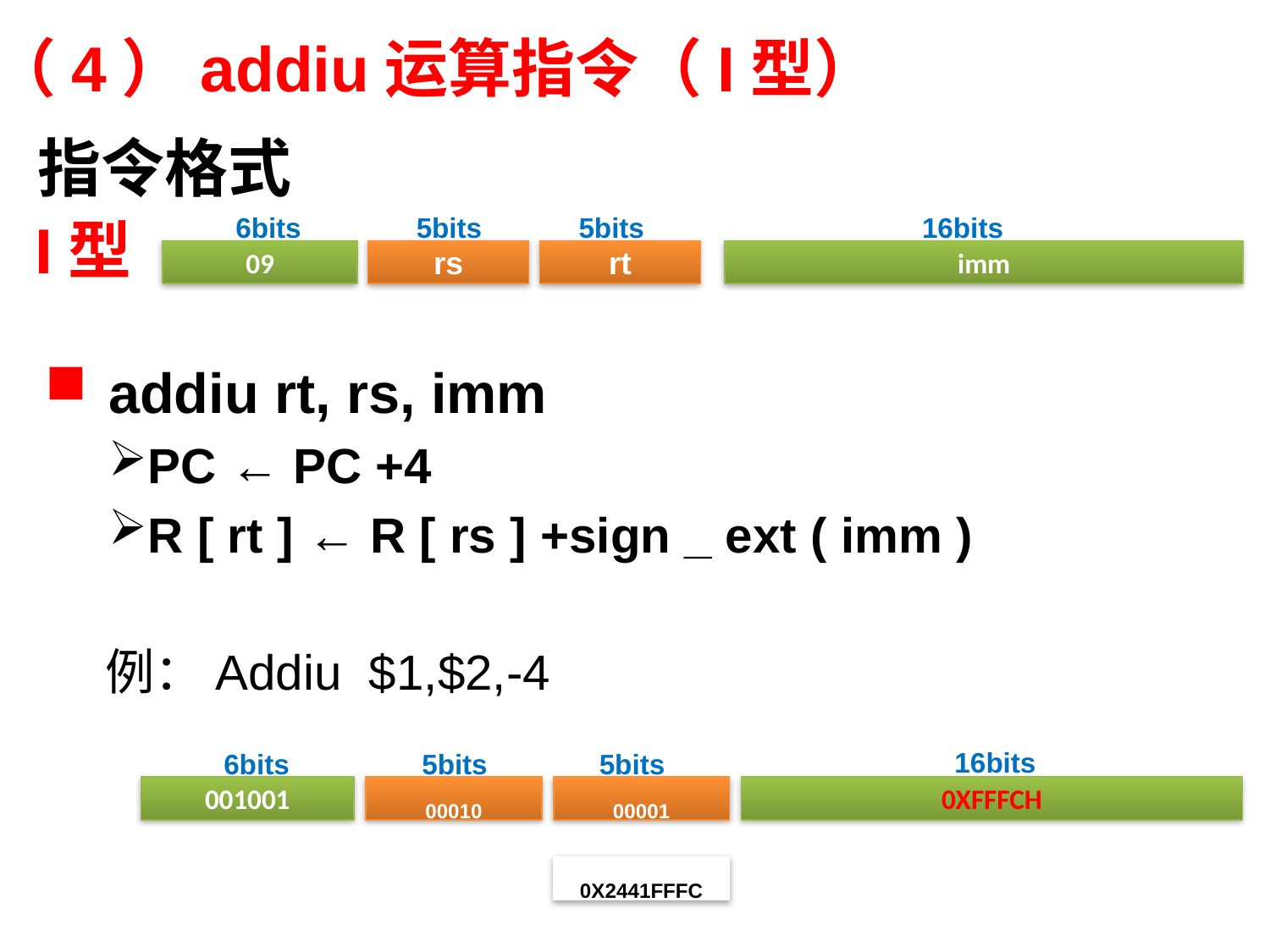

# （4）addiu运算指令（I型）
指令格式
6bits
5bits
5bits
16bits
09
rs
rt
imm
I型
addiu rt, rs, imm
PC ← PC +4
R [ rt ] ← R [ rs ] +sign _ ext ( imm )

例：Addiu  $1,$2,-4
16bits
6bits
5bits
5bits
001001
00010
00001
0XFFFCH
0X2441FFFC